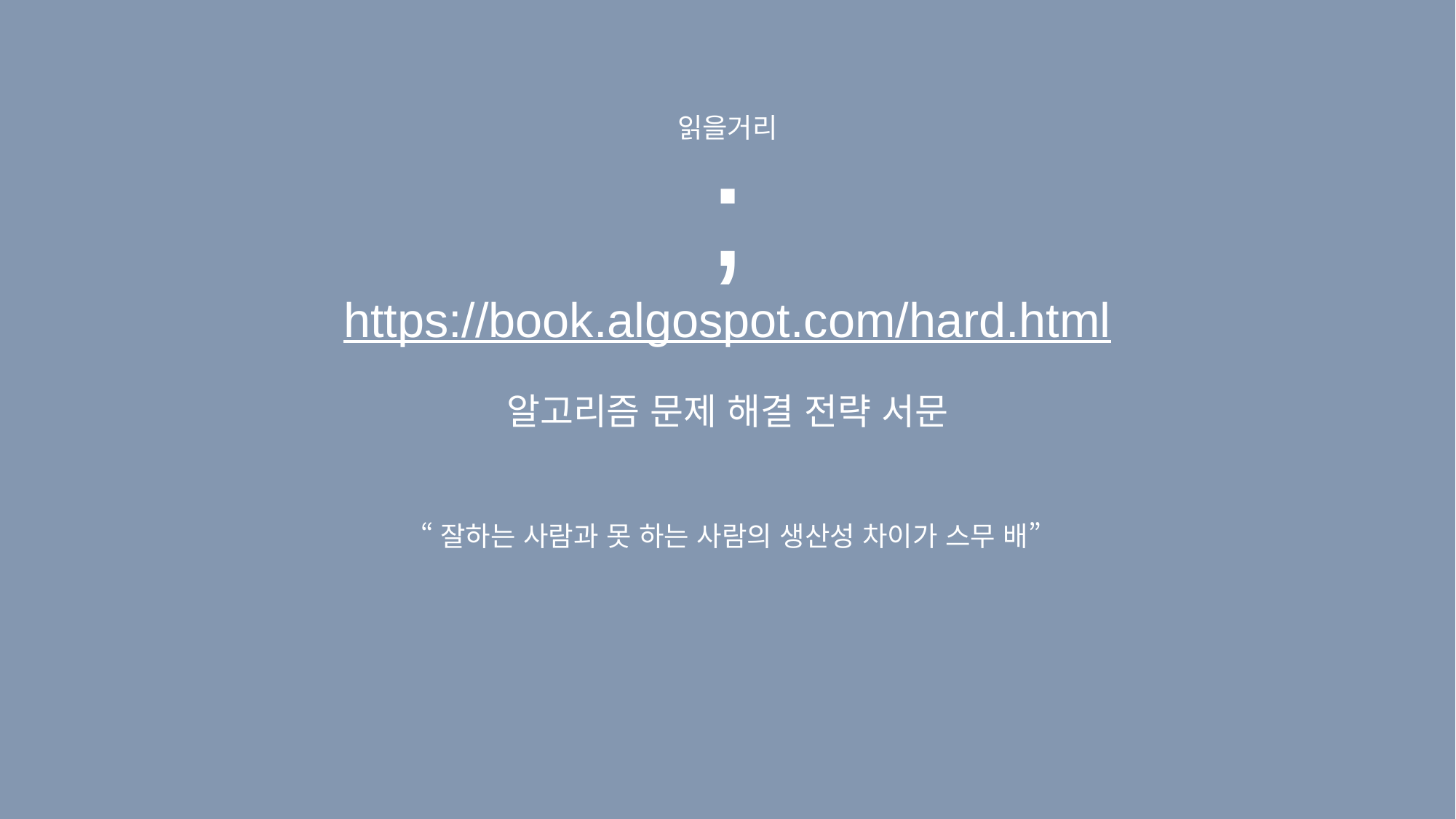

읽을거리
;
https://book.algospot.com/hard.html
알고리즘 문제 해결 전략 서문

 “잘하는 사람과 못 하는 사람의 생산성 차이가 스무 배”